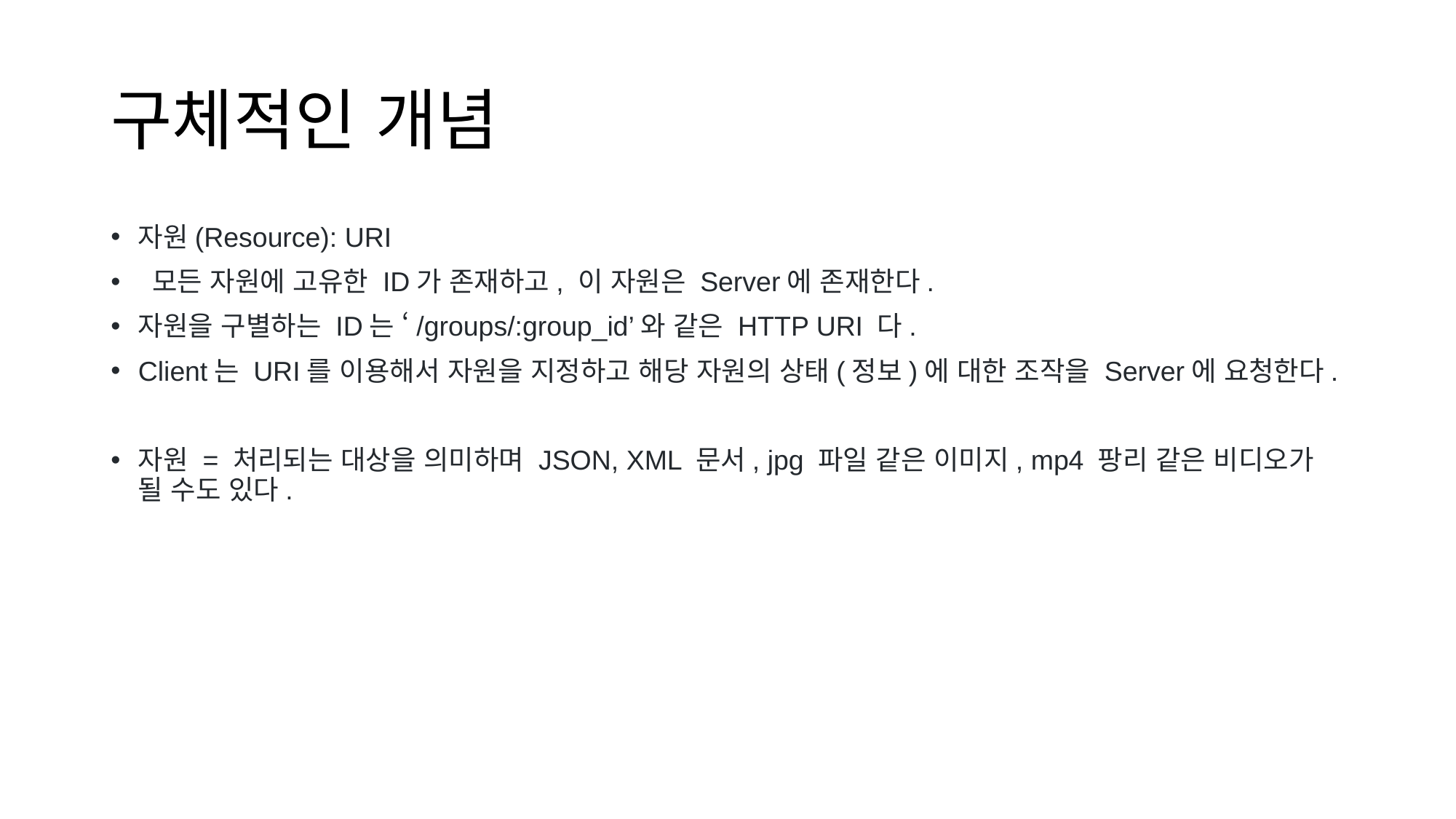

# 구체적인 개념
자원(Resource): URI
 모든 자원에 고유한 ID가 존재하고, 이 자원은 Server에 존재한다.
자원을 구별하는 ID는 ‘/groups/:group_id’와 같은 HTTP URI 다.
Client는 URI를 이용해서 자원을 지정하고 해당 자원의 상태(정보)에 대한 조작을 Server에 요청한다.

자원 = 처리되는 대상을 의미하며 JSON, XML 문서, jpg 파일 같은 이미지, mp4 팡리 같은 비디오가 될 수도 있다.